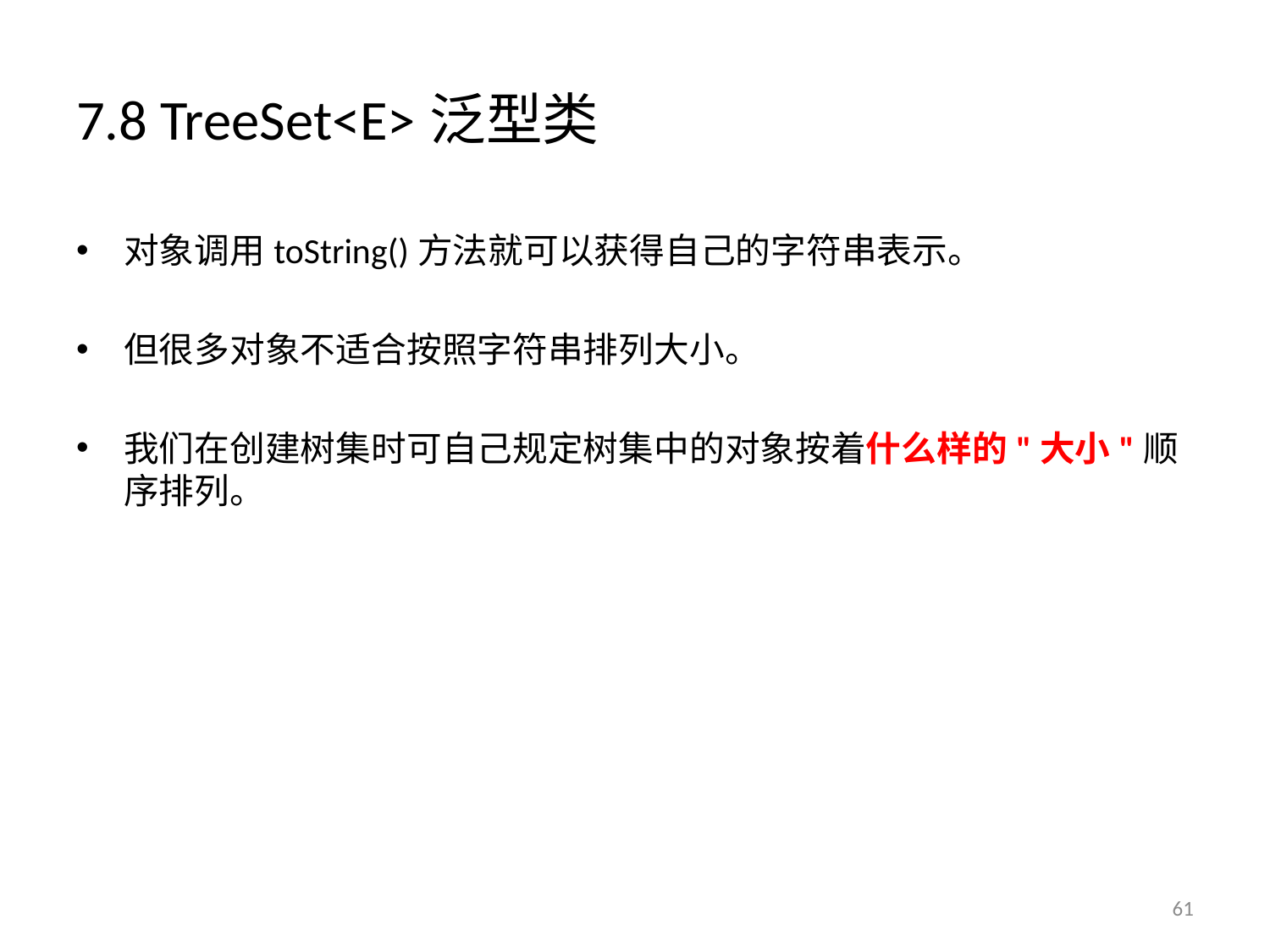

# 7.8 TreeSet<E>泛型类
对象调用toString()方法就可以获得自己的字符串表示。

但很多对象不适合按照字符串排列大小。

我们在创建树集时可自己规定树集中的对象按着什么样的"大小"顺序排列。
61